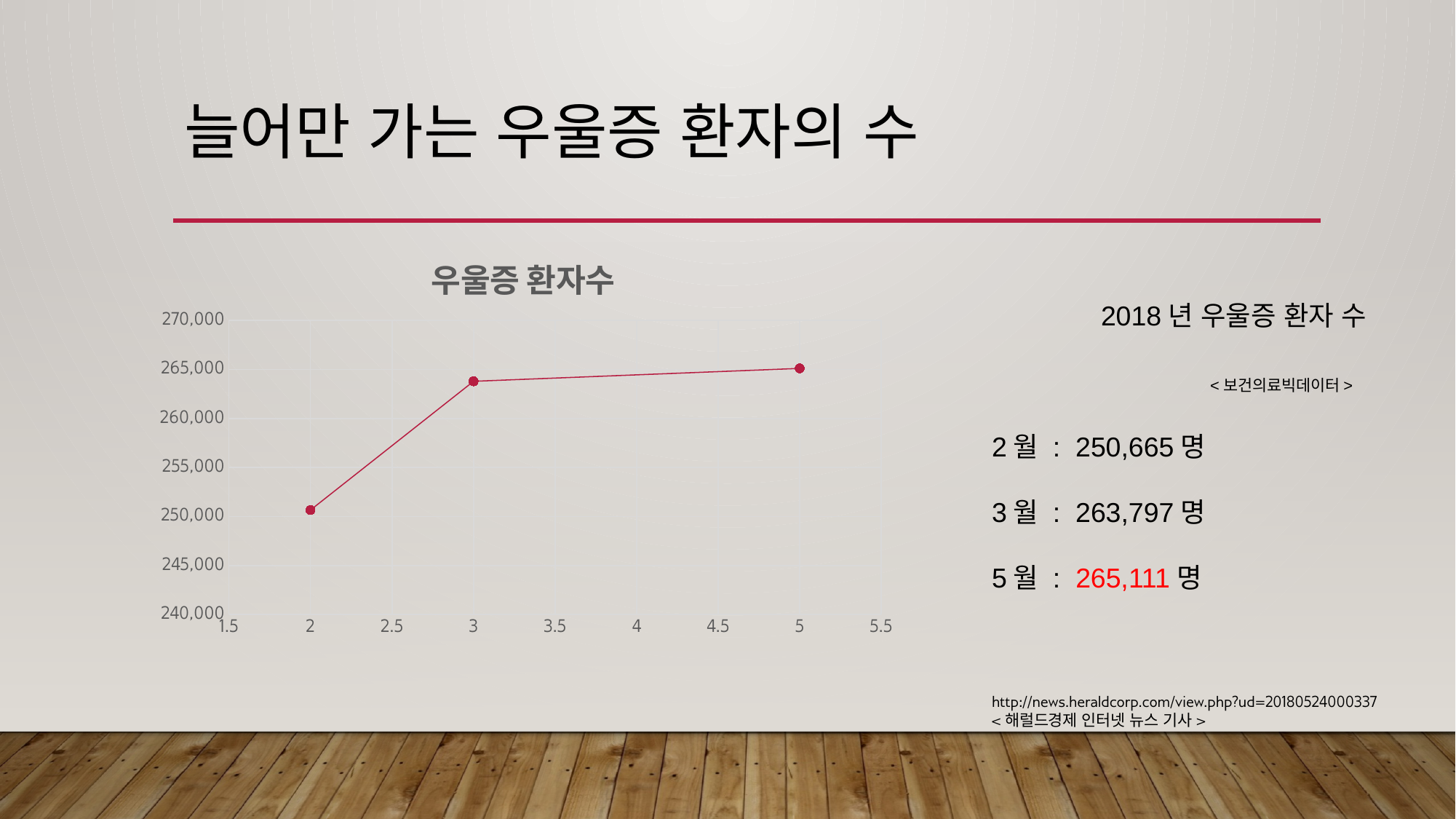

# 늘어만 가는 우울증 환자의 수

### Chart:

| Category | 우울증 환자수 |
|---|---|
	2018년 우울증 환자 수
					<보건의료빅데이터>

2월 :  250,665명

3월 :  263,797명

5월 :  265,111명

http://news.heraldcorp.com/view.php?ud=20180524000337
<해럴드경제 인터넷 뉴스 기사>